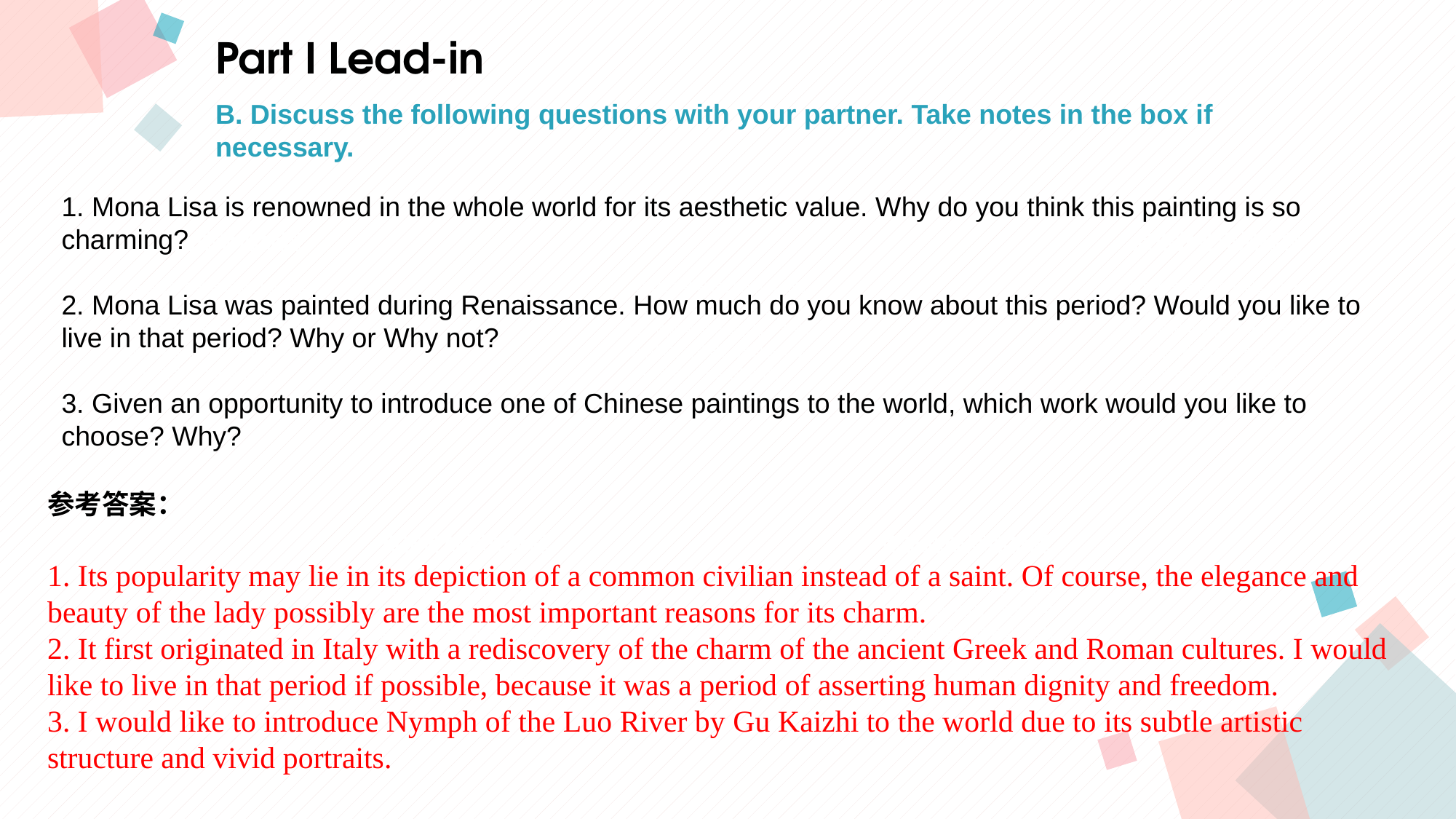

Part I Lead-in
B. Discuss the following questions with your partner. Take notes in the box if
necessary.
1. Mona Lisa is renowned in the whole world for its aesthetic value. Why do you think this painting is so charming?

2. Mona Lisa was painted during Renaissance. How much do you know about this period? Would you like to live in that period? Why or Why not?

3. Given an opportunity to introduce one of Chinese paintings to the world, which work would you like to choose? Why?
点击此处添加标题
点击此处添加标题
标题数字等都可以通过点击和重新输入进行更改，顶部“开始”面板中可以对字体、字号、颜色等进行修改。建议正文8-14号字，1.3倍字间距。
标题数字等都可以通过点击和重新输入进行更改，顶部“开始”面板中可以对字体、字号、颜色等进行修改。建议正文8-14号字，1.3倍字间距。
标题数字等都可以通过点击和重新输入进行更改，顶部“开始”面板中可以对字体、字号、颜色等进行修改。建议正文8-14号字，1.3倍字间距。
参考答案：

1. Its popularity may lie in its depiction of a common civilian instead of a saint. Of course, the elegance and beauty of the lady possibly are the most important reasons for its charm.
2. It first originated in Italy with a rediscovery of the charm of the ancient Greek and Roman cultures. I would like to live in that period if possible, because it was a period of asserting human dignity and freedom.
3. I would like to introduce Nymph of the Luo River by Gu Kaizhi to the world due to its subtle artistic structure and vivid portraits.
点击此处添加标题
点击此处添加标题
标题数字等都可以通过点击和重新输入进行更改，顶部“开始”面板中可以对字体、字号、颜色等进行修改。建议正文8-14号字，1.3倍字间距。
标题数字等都可以通过点击和重新输入进行更改，顶部“开始”面板中可以对字体、字号、颜色等进行修改。建议正文8-14号字，1.3倍字间距。